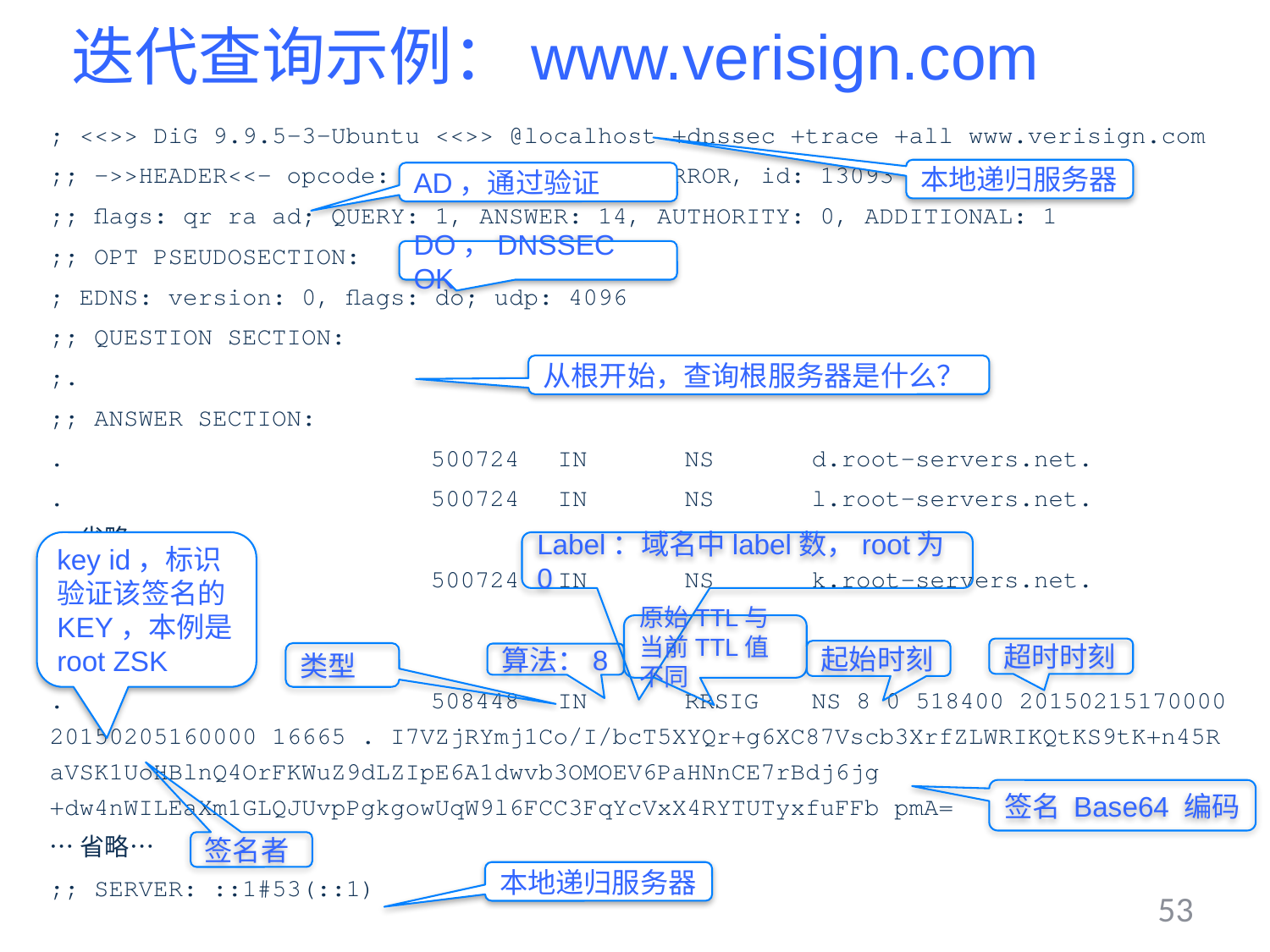

# 迭代查询示例：www.verisign.com
; <<>> DiG 9.9.5-3-Ubuntu <<>> @localhost +dnssec +trace +all www.verisign.com
;; ->>HEADER<<- opcode: QUERY, status: NOERROR, id: 13093
;; flags: qr ra ad; QUERY: 1, ANSWER: 14, AUTHORITY: 0, ADDITIONAL: 1
;; OPT PSEUDOSECTION:
; EDNS: version: 0, flags: do; udp: 4096
;; QUESTION SECTION:
;.				IN	NS
;; ANSWER SECTION:
.			500724	IN	NS	d.root-servers.net.
.			500724	IN	NS	l.root-servers.net.
…省略…
.			500724	IN	NS	k.root-servers.net.

.			508448	IN	RRSIG	NS 8 0 518400 20150215170000 20150205160000 16665 . I7VZjRYmj1Co/I/bcT5XYQr+g6XC87Vscb3XrfZLWRIKQtKS9tK+n45R aVSK1UoHBlnQ4OrFKWuZ9dLZIpE6A1dwvb3OMOEV6PaHNnCE7rBdj6jg +dw4nWILEaXm1GLQJUvpPgkgowUqW9l6FCC3FqYcVxX4RYTUTyxfuFFb pmA=
…省略…
;; SERVER: ::1#53(::1)
本地递归服务器
AD，通过验证
DO，DNSSEC OK
从根开始，查询根服务器是什么？
Label：域名中label数，root为0
key id，标识验证该签名的KEY，本例是
root ZSK
原始TTL与当前TTL值不同
超时时刻
起始时刻
类型
算法：8
签名 Base64 编码
签名者
本地递归服务器
53